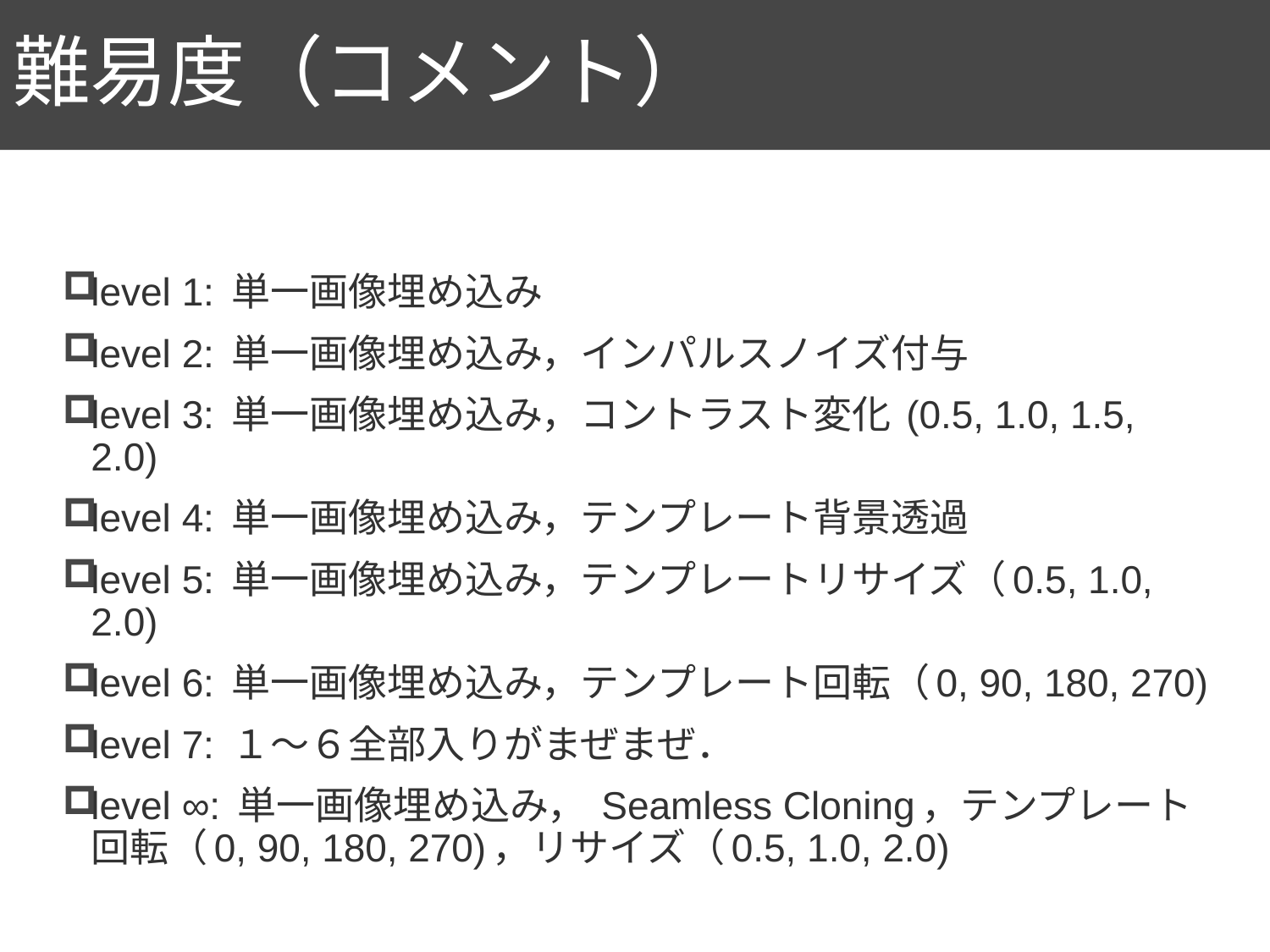

# 難易度（コメント）
8

level 1: 単一画像埋め込み
level 2: 単一画像埋め込み，インパルスノイズ付与
level 3: 単一画像埋め込み，コントラスト変化 (0.5, 1.0, 1.5, 2.0)
level 4: 単一画像埋め込み，テンプレート背景透過
level 5: 単一画像埋め込み，テンプレートリサイズ（0.5, 1.0, 2.0)
level 6: 単一画像埋め込み，テンプレート回転（0, 90, 180, 270)
level 7: １～６全部入りがまぜまぜ．
level ∞: 単一画像埋め込み， Seamless Cloning，テンプレート回転（0, 90, 180, 270)，リサイズ（0.5, 1.0, 2.0)